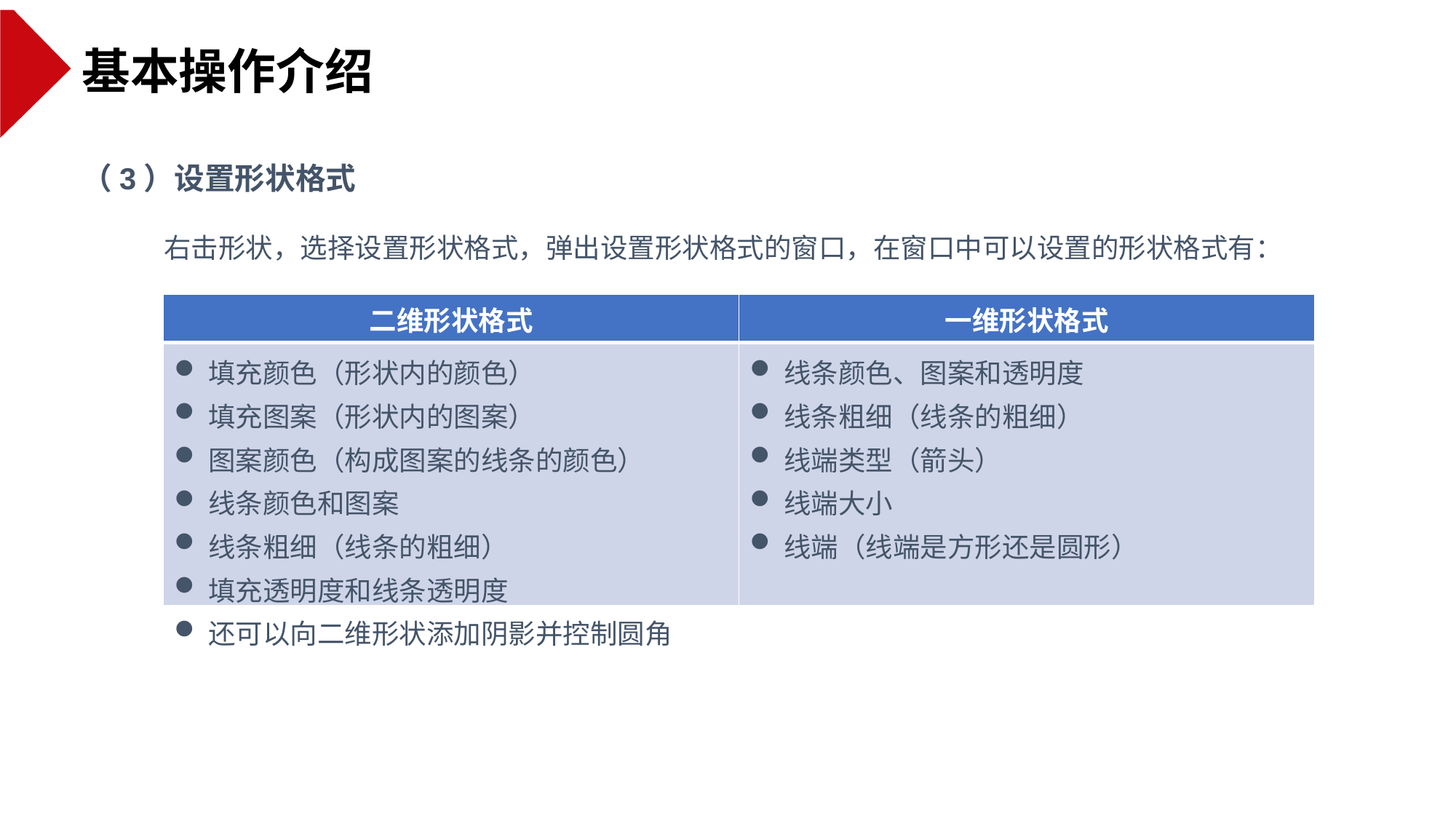

基本操作介绍
（3）设置形状格式
右击形状，选择设置形状格式，弹出设置形状格式的窗口，在窗口中可以设置的形状格式有：
| 二维形状格式 | 一维形状格式 |
| --- | --- |
| 填充颜色（形状内的颜色） 填充图案（形状内的图案） 图案颜色（构成图案的线条的颜色） 线条颜色和图案 线条粗细（线条的粗细） 填充透明度和线条透明度 还可以向二维形状添加阴影并控制圆角 | 线条颜色、图案和透明度 线条粗细（线条的粗细） 线端类型（箭头） 线端大小 线端（线端是方形还是圆形） |